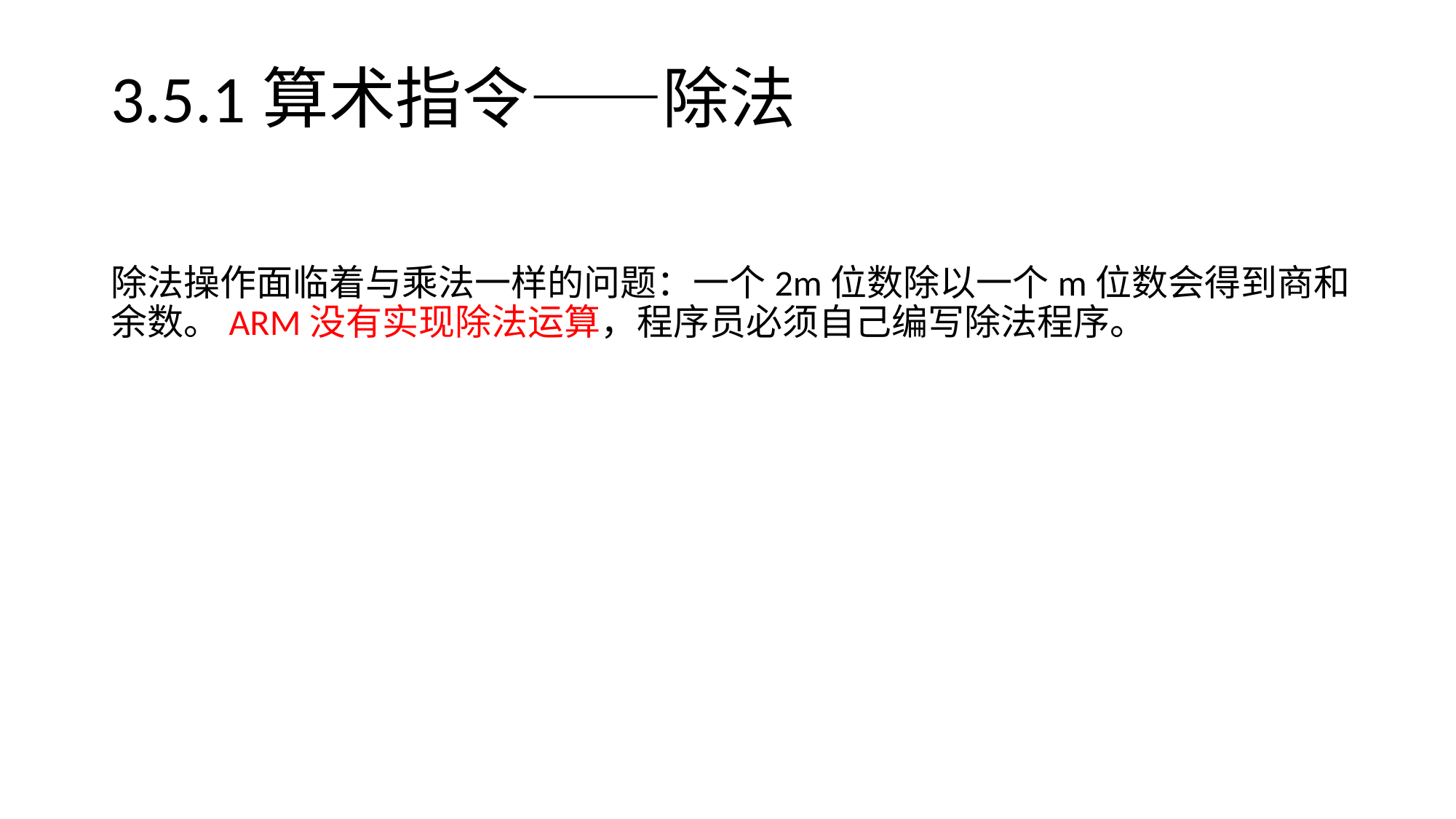

# 3.5.1算术指令——除法

除法操作面临着与乘法一样的问题：一个2m位数除以一个m位数会得到商和余数。ARM没有实现除法运算，程序员必须自己编写除法程序。